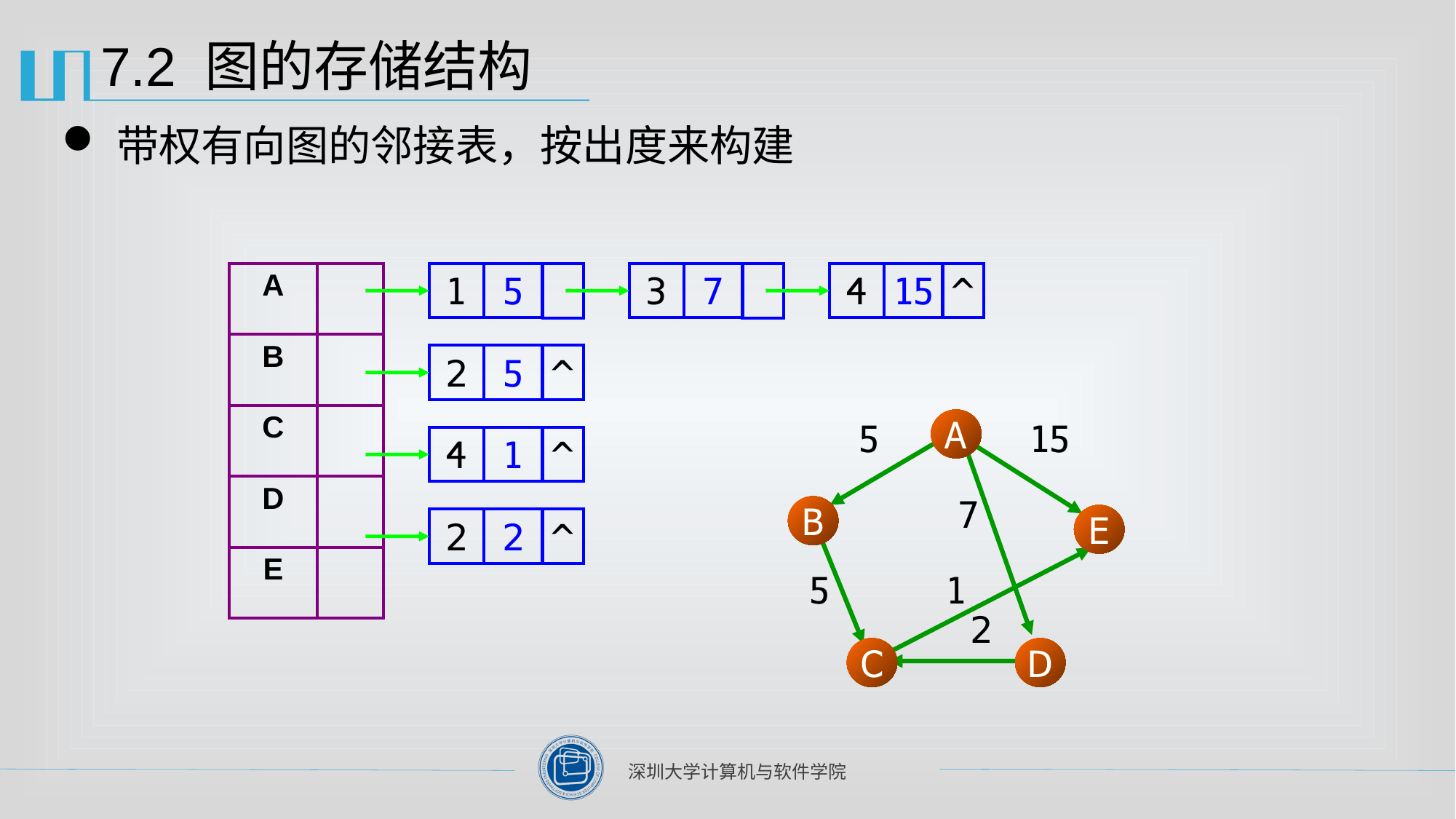

# 7.2 图的存储结构
带权有向图的邻接表，按出度来构建
| A |  |
| --- | --- |
| B |  |
| C |  |
| D |  |
| E |  |
1
5

3
7

4
15
^

2
5
^

4
1
^

2
2
^

A

B
E

C
D

5
15
7
5
1
2
40